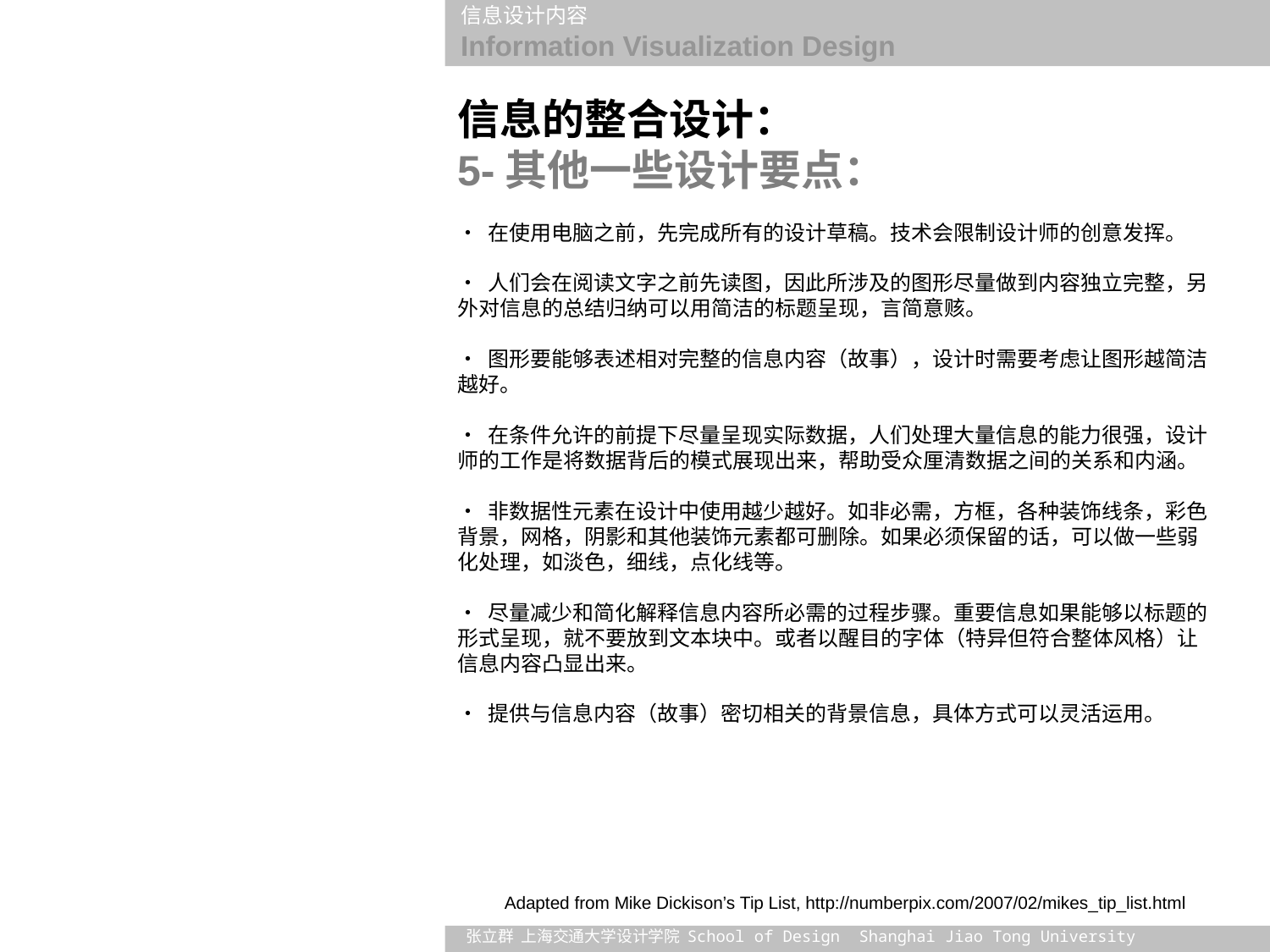

信息的整合设计：
5-其他一些设计要点：

• 在使用电脑之前，先完成所有的设计草稿。技术会限制设计师的创意发挥。

• 人们会在阅读文字之前先读图，因此所涉及的图形尽量做到内容独立完整，另外对信息的总结归纳可以用简洁的标题呈现，言简意赅。

• 图形要能够表述相对完整的信息内容（故事），设计时需要考虑让图形越简洁越好。

• 在条件允许的前提下尽量呈现实际数据，人们处理大量信息的能力很强，设计师的工作是将数据背后的模式展现出来，帮助受众厘清数据之间的关系和内涵。

• 非数据性元素在设计中使用越少越好。如非必需，方框，各种装饰线条，彩色背景，网格，阴影和其他装饰元素都可删除。如果必须保留的话，可以做一些弱化处理，如淡色，细线，点化线等。

• 尽量减少和简化解释信息内容所必需的过程步骤。重要信息如果能够以标题的形式呈现，就不要放到文本块中。或者以醒目的字体（特异但符合整体风格）让信息内容凸显出来。

• 提供与信息内容（故事）密切相关的背景信息，具体方式可以灵活运用。
Adapted from Mike Dickison’s Tip List, http://numberpix.com/2007/02/mikes_tip_list.html